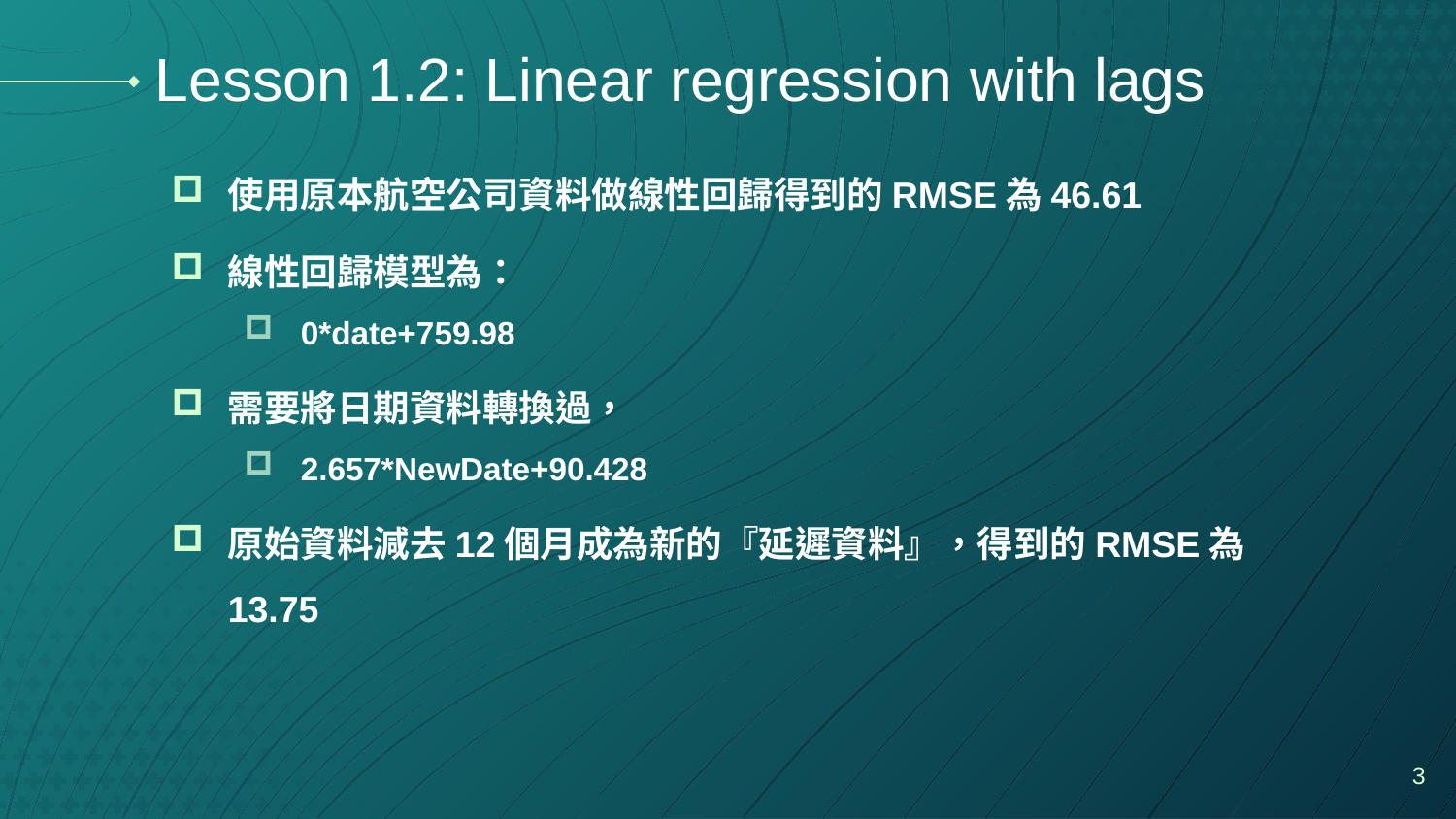

# Lesson 1.2: Linear regression with lags
使用原本航空公司資料做線性回歸得到的RMSE為46.61
線性回歸模型為：
0*date+759.98
需要將日期資料轉換過，
2.657*NewDate+90.428
原始資料減去12個月成為新的『延遲資料』，得到的RMSE為13.75

3